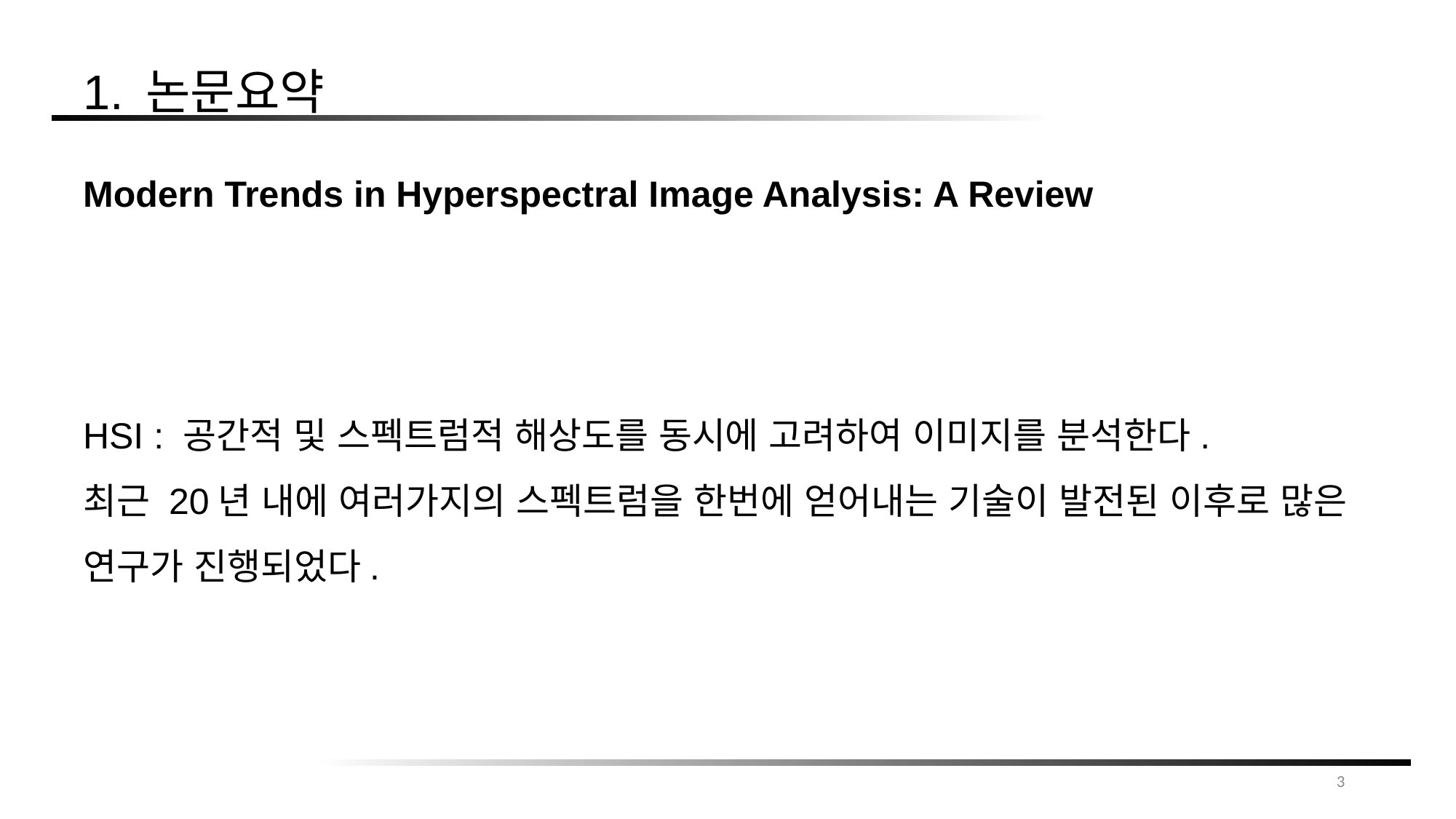

1. 논문요약
Modern Trends in Hyperspectral Image Analysis: A Review
HSI : 공간적 및 스펙트럼적 해상도를 동시에 고려하여 이미지를 분석한다.
최근 20년 내에 여러가지의 스펙트럼을 한번에 얻어내는 기술이 발전된 이후로 많은 연구가 진행되었다.
3